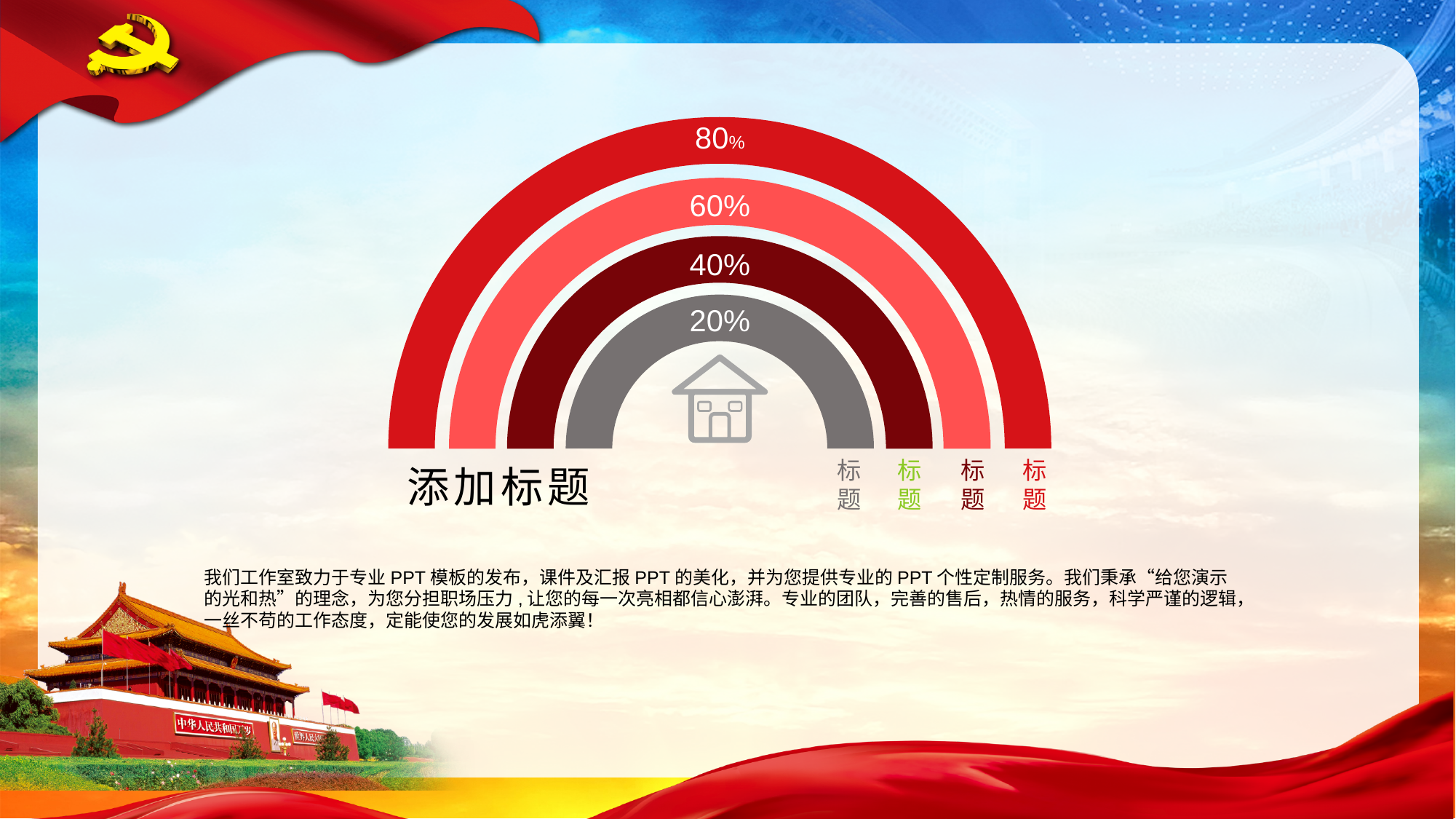

80%

60%

40%

20%

标题
标题
标题
标题
添加标题
我们工作室致力于专业PPT模板的发布，课件及汇报PPT的美化，并为您提供专业的PPT个性定制服务。我们秉承“给您演示的光和热”的理念，为您分担职场压力,让您的每一次亮相都信心澎湃。专业的团队，完善的售后，热情的服务，科学严谨的逻辑，一丝不苟的工作态度，定能使您的发展如虎添翼！